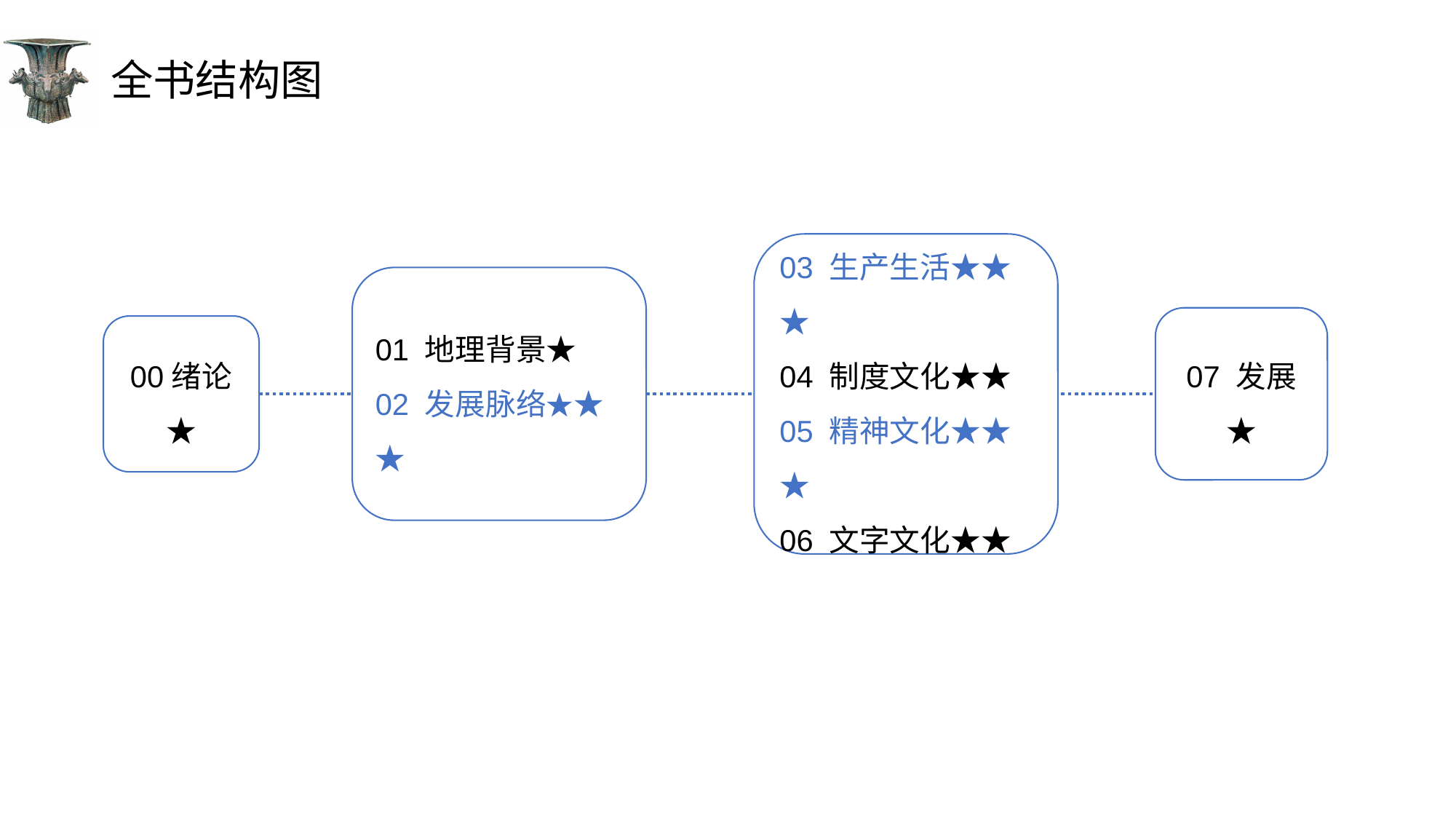

# 全书结构图
03 生产生活★★★
04 制度文化★★
05 精神文化★★★
06 文字文化★★
01 地理背景★
02 发展脉络★★★
07 发展★
00绪论★
3